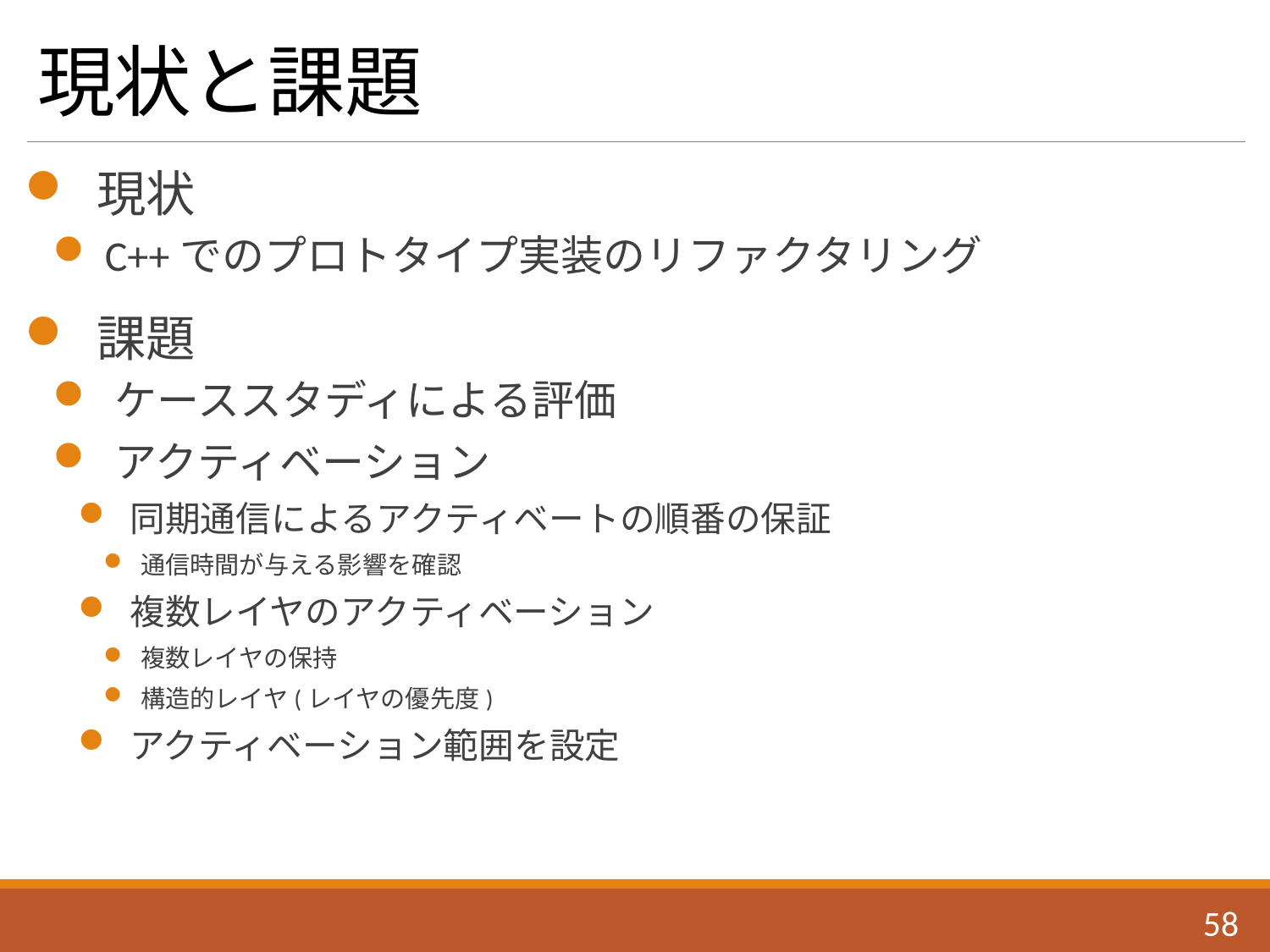

# 現状と課題
 現状
 C++でのプロトタイプ実装のリファクタリング
 課題
 ケーススタディによる評価
 アクティベーション
 同期通信によるアクティベートの順番の保証
 通信時間が与える影響を確認
 複数レイヤのアクティベーション
 複数レイヤの保持
 構造的レイヤ(レイヤの優先度)
 アクティベーション範囲を設定
58